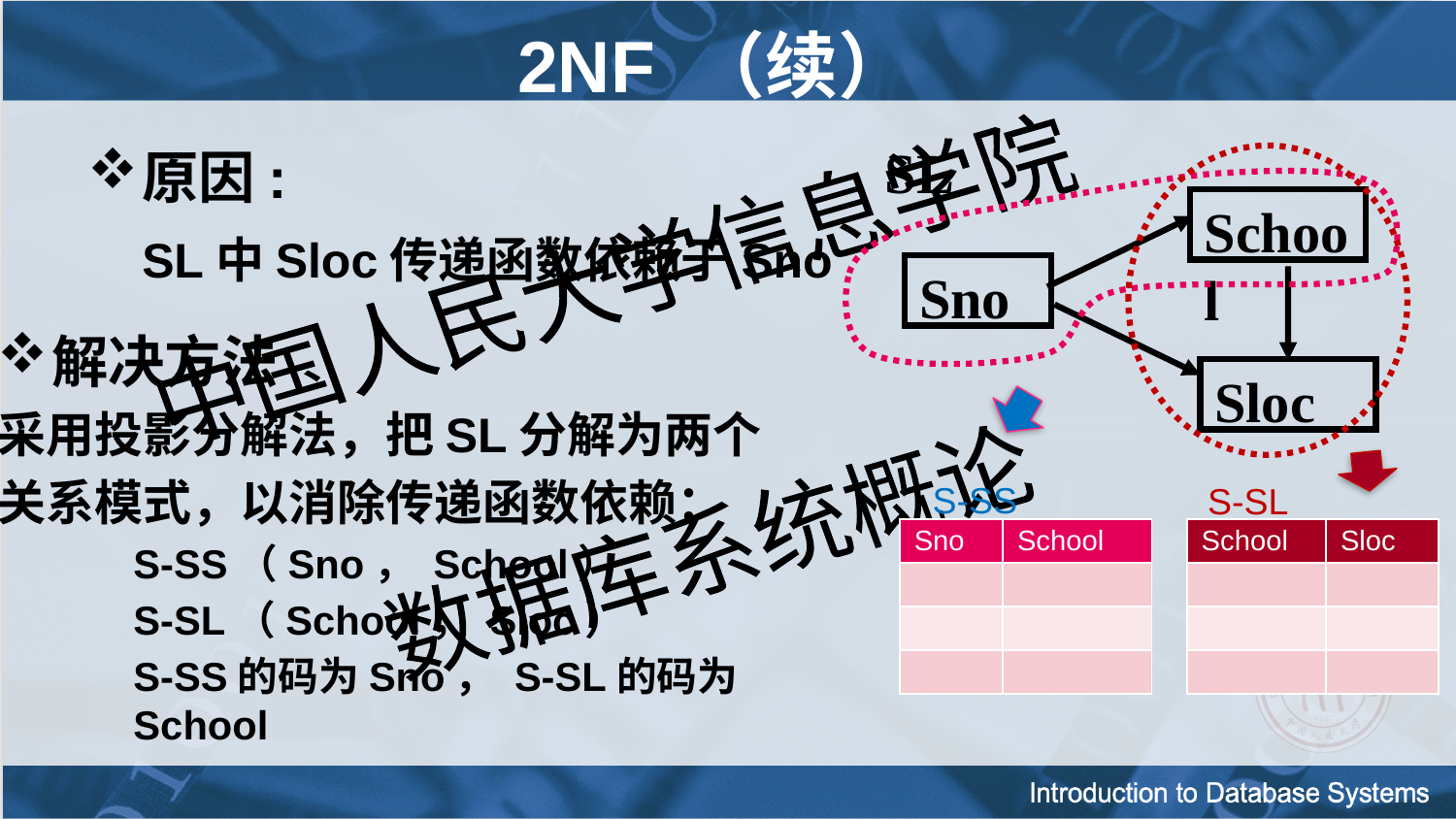

# 2NF （续）
SL
原因:
	SL中Sloc传递函数依赖于Sno

School

Sno

解决方法
采用投影分解法，把SL分解为两个
关系模式，以消除传递函数依赖：
S-SS（Sno， School）
S-SL（School， Sloc）
S-SS的码为Sno， S-SL的码为School
Sloc

S-SS
S-SL
| Sno | School |
| --- | --- |
|  |  |
|  |  |
|  |  |
| School | Sloc |
| --- | --- |
|  |  |
|  |  |
|  |  |